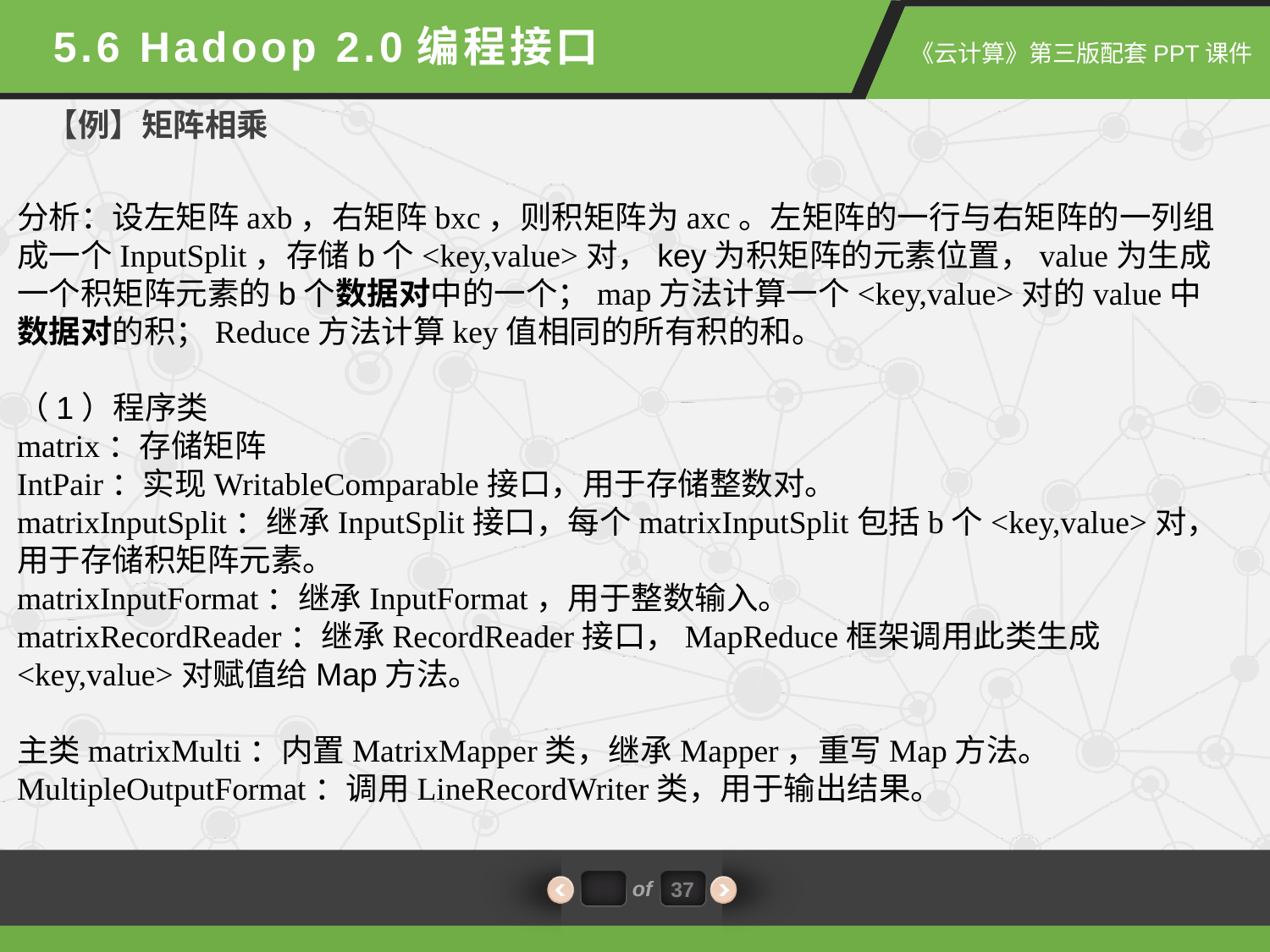

5.6 Hadoop 2.0编程接口
【例】矩阵相乘
分析：设左矩阵axb，右矩阵bxc，则积矩阵为axc。左矩阵的一行与右矩阵的一列组成一个InputSplit，存储b个<key,value>对，key为积矩阵的元素位置，value为生成一个积矩阵元素的b个数据对中的一个；map方法计算一个<key,value>对的value中数据对的积；Reduce方法计算key值相同的所有积的和。

（1）程序类
matrix：存储矩阵
IntPair：实现WritableComparable接口，用于存储整数对。
matrixInputSplit：继承InputSplit接口，每个matrixInputSplit包括b个<key,value>对，用于存储积矩阵元素。
matrixInputFormat：继承InputFormat，用于整数输入。
matrixRecordReader：继承RecordReader接口，MapReduce框架调用此类生成<key,value>对赋值给Map方法。

主类matrixMulti：内置MatrixMapper类，继承Mapper，重写Map方法。
MultipleOutputFormat：调用LineRecordWriter类，用于输出结果。